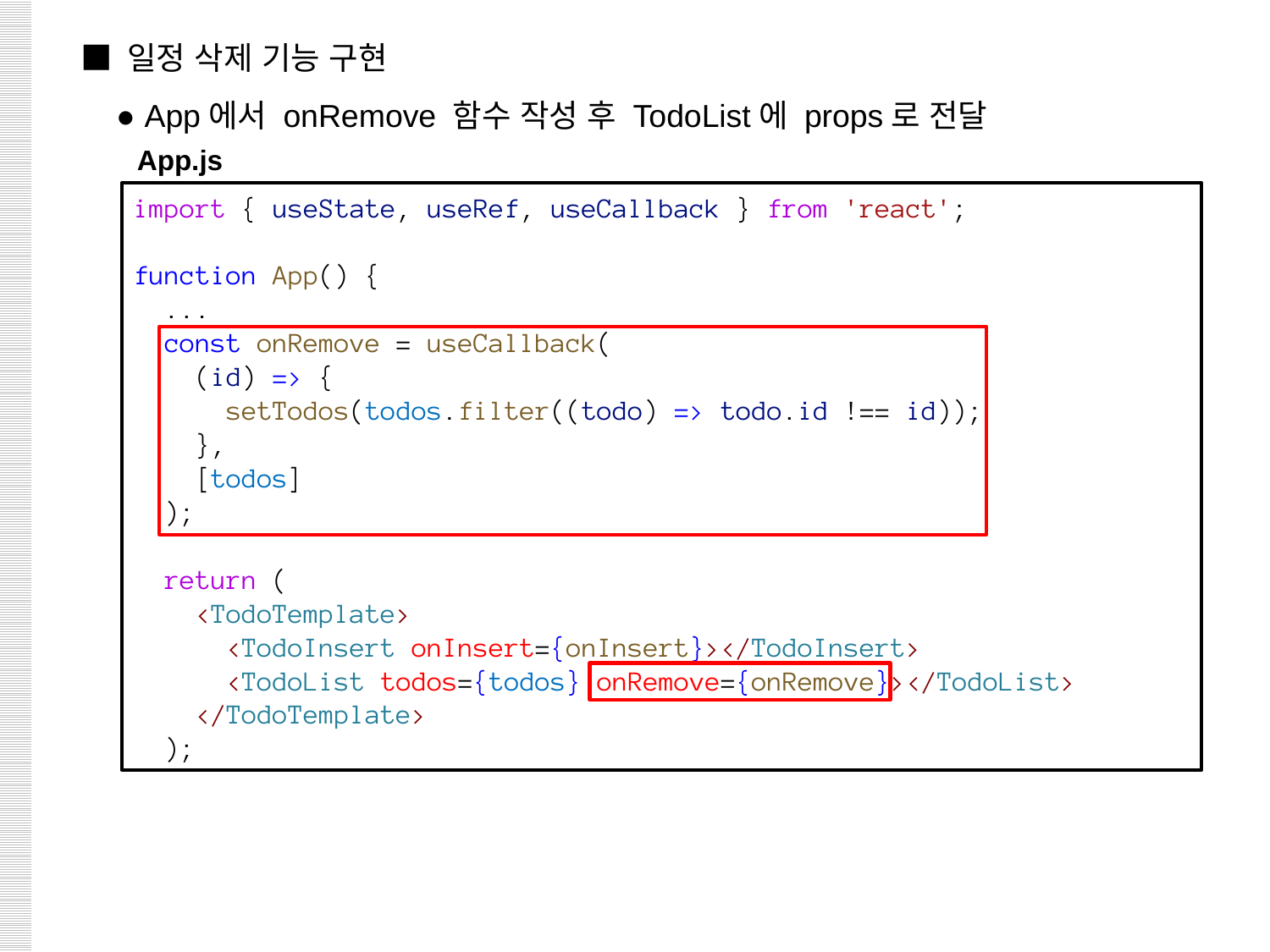

■ 일정 삭제 기능 구현
    ● App에서 onRemove 함수 작성 후 TodoList에 props로 전달
App.js
import { useState, useRef, useCallback } from 'react';
function App() {
  ...
  const onRemove = useCallback(
    (id) => {
      setTodos(todos.filter((todo) => todo.id !== id));
    },
    [todos]
  );
  return (
    <TodoTemplate>
      <TodoInsert onInsert={onInsert}></TodoInsert>
      <TodoList todos={todos} onRemove={onRemove}></TodoList>
    </TodoTemplate>
  );